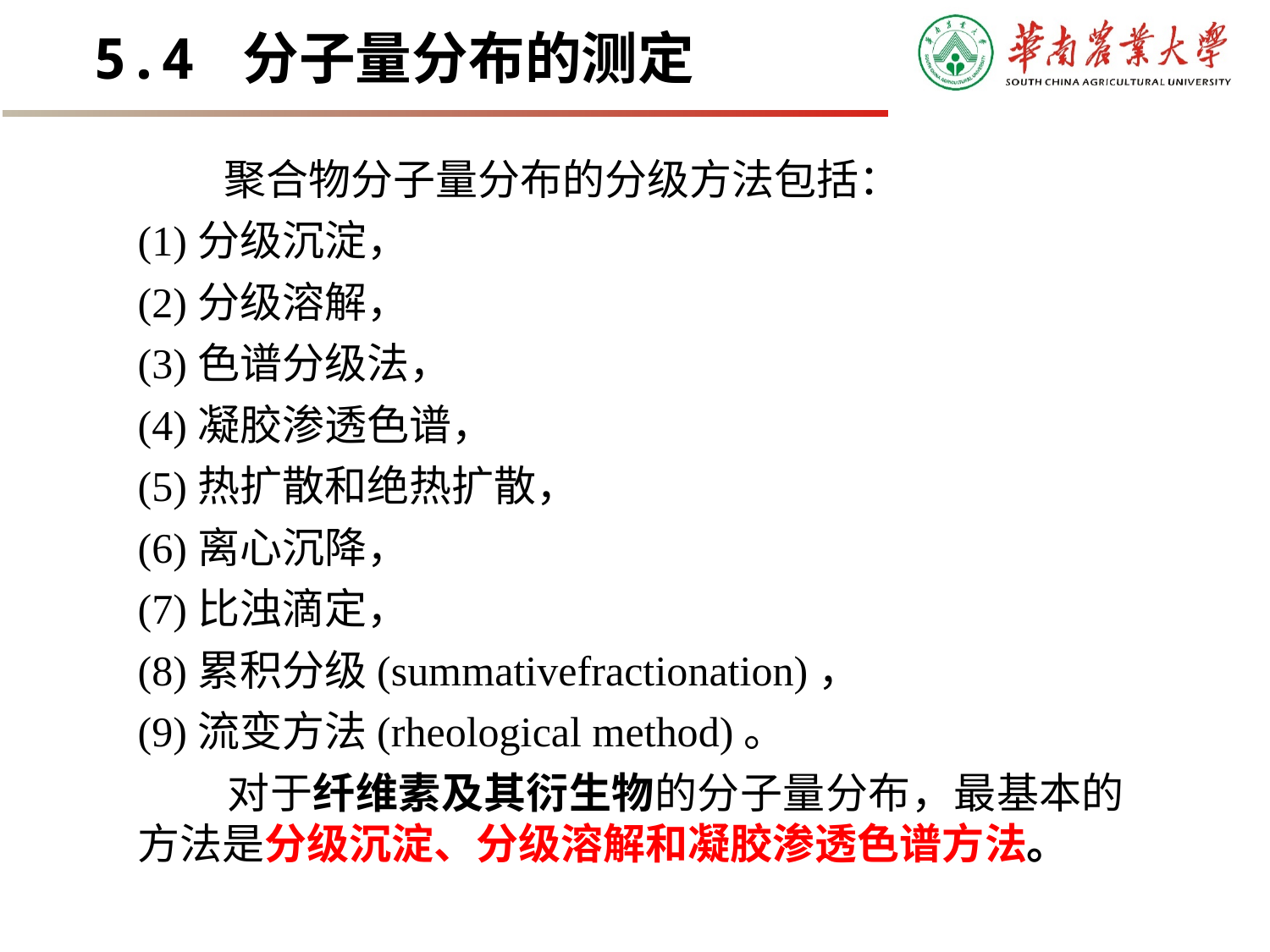

5.4 分子量分布的测定
        聚合物分子量分布的分级方法包括：
(1)分级沉淀，
(2)分级溶解，
(3)色谱分级法，
(4)凝胶渗透色谱，
(5)热扩散和绝热扩散，
(6)离心沉降，
(7)比浊滴定，
(8)累积分级(summativefractionation)，
(9)流变方法(rheological method)。
        对于纤维素及其衍生物的分子量分布，最基本的方法是分级沉淀、分级溶解和凝胶渗透色谱方法。